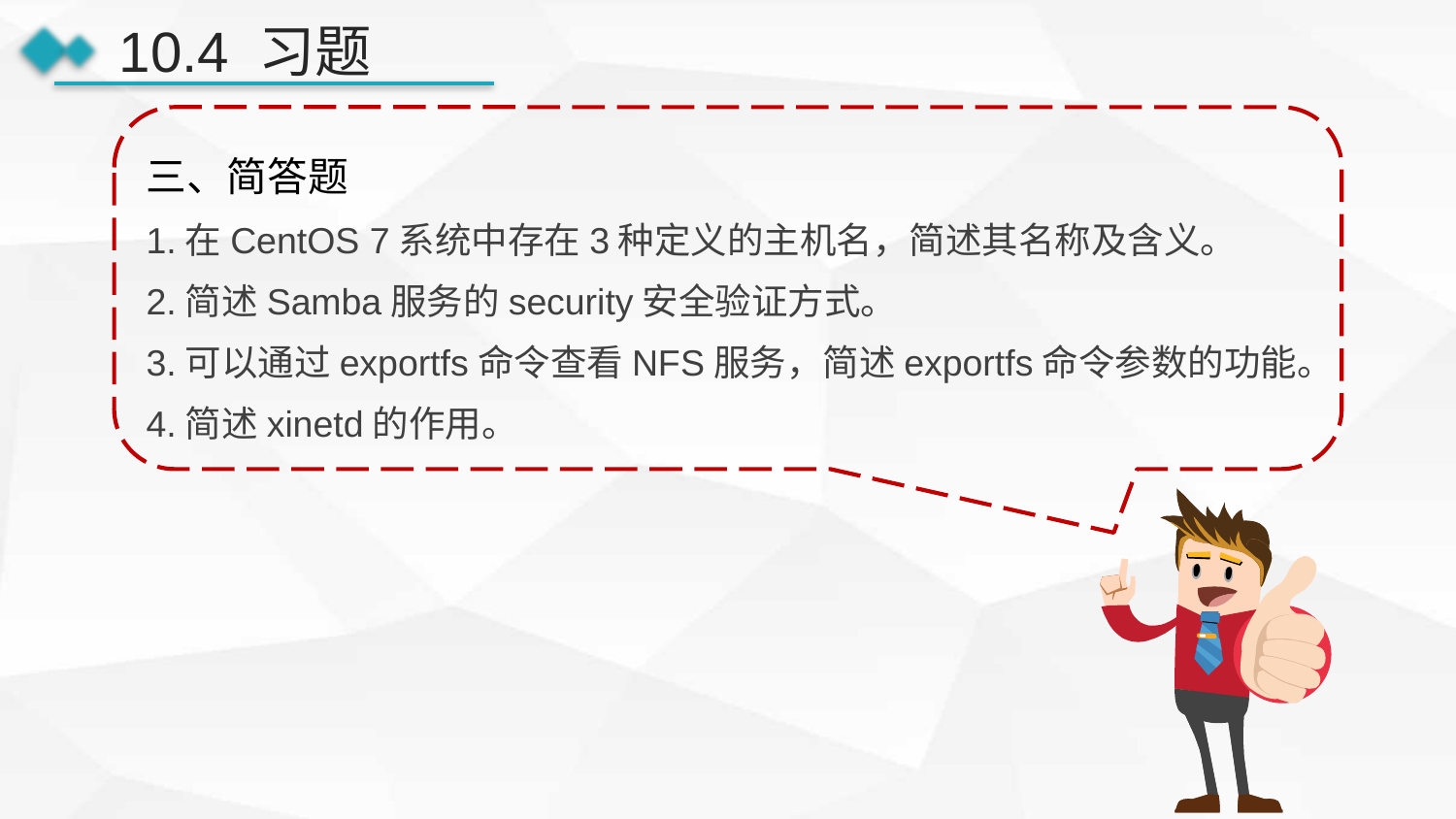

10.4 习题

三、简答题
1.在CentOS 7系统中存在3种定义的主机名，简述其名称及含义。
2.简述Samba服务的security安全验证方式。
3.可以通过exportfs命令查看NFS服务，简述exportfs命令参数的功能。
4.简述xinetd的作用。